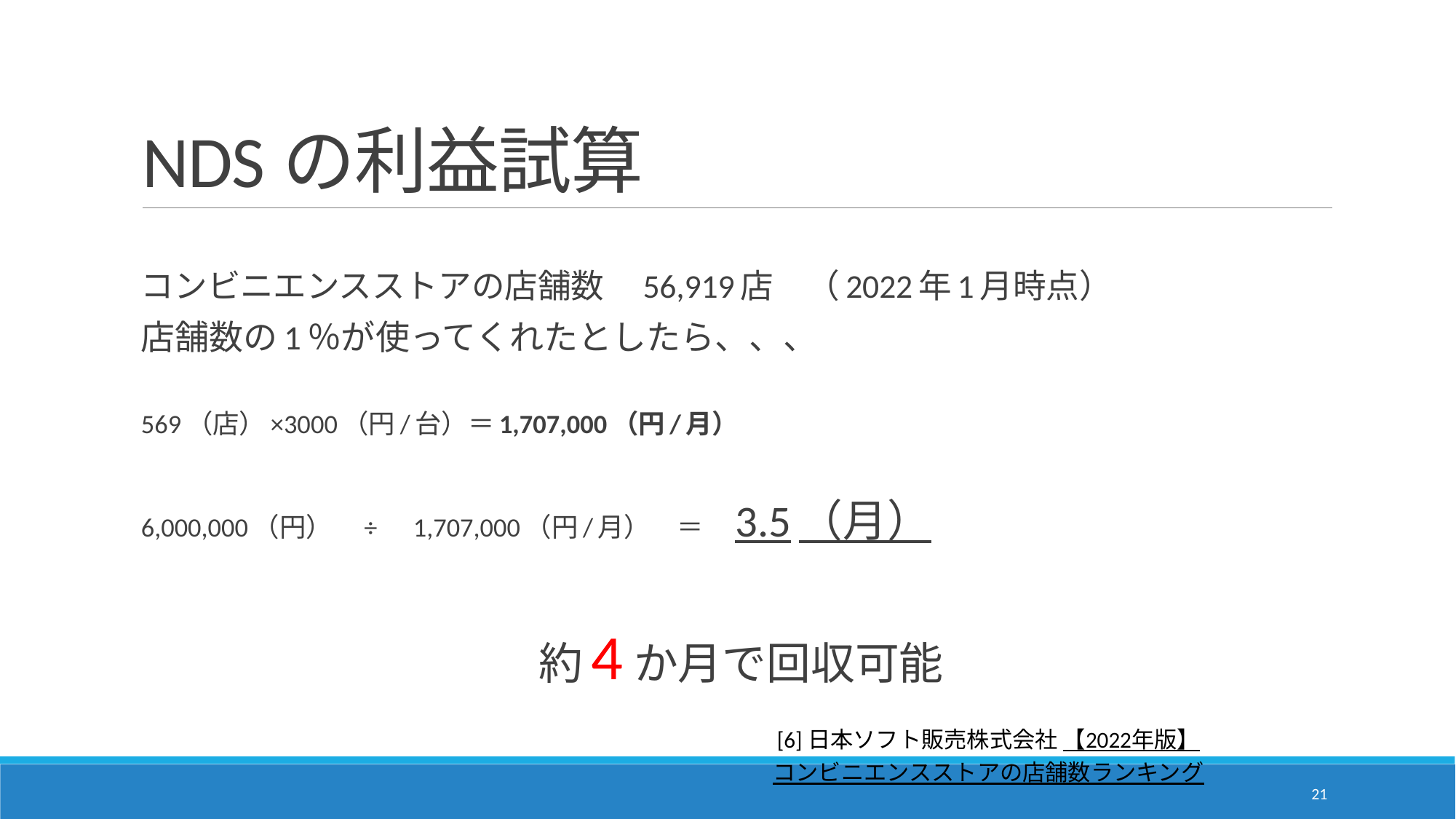

# NDSの利益試算

コンビニエンスストアの店舗数　56,919店　（2022年1月時点）
店舗数の1％が使ってくれたとしたら、、、

569（店）×3000（円/台）＝1,707,000（円/月）

6,000,000（円）　÷　1,707,000（円/月）　＝　3.5（月）

　　　　　　　　　約4か月で回収可能

[6]日本ソフト販売株式会社 【2022年版】コンビニエンスストアの店舗数ランキング
21